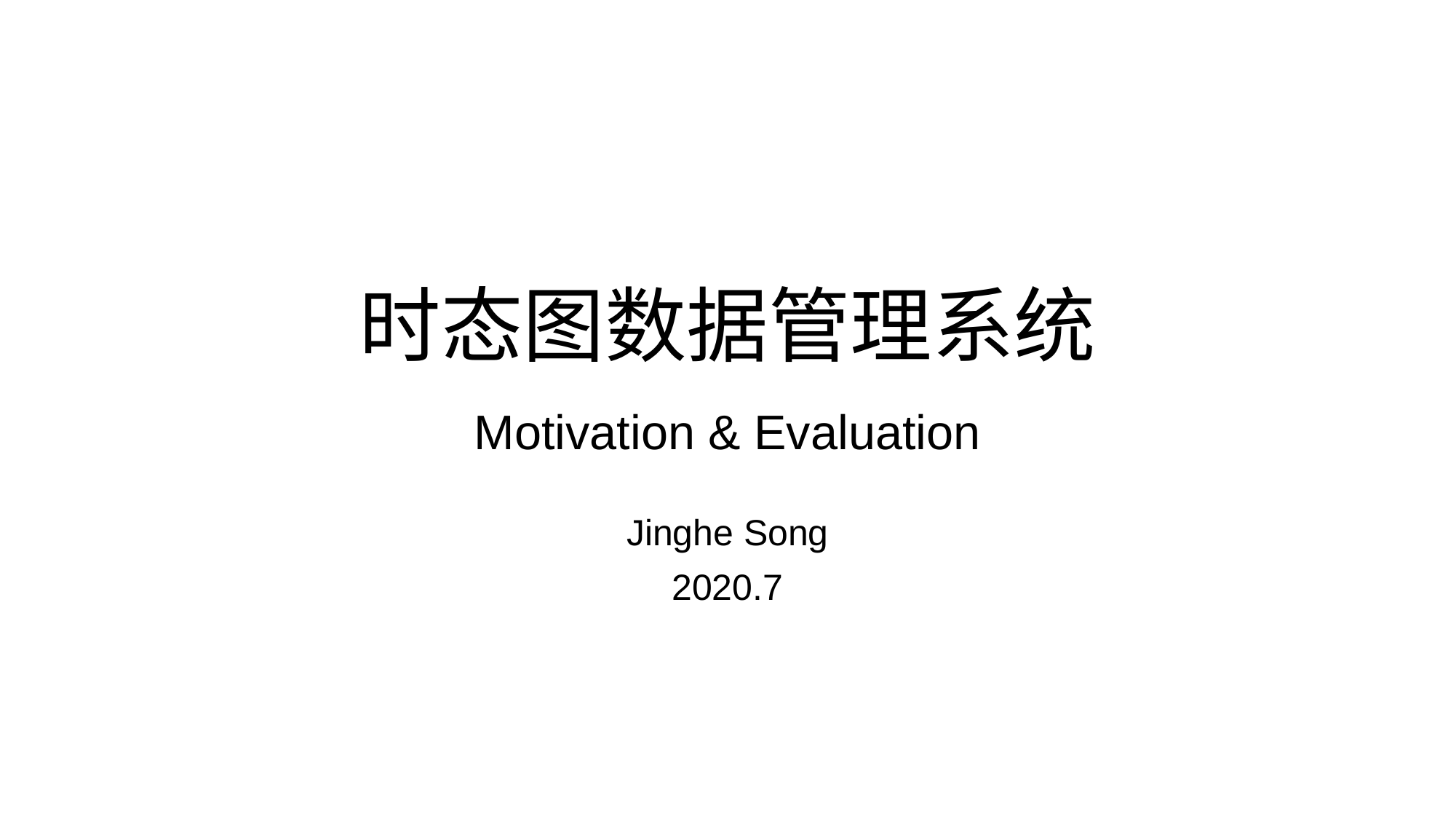

# 时态图数据管理系统 Motivation & Evaluation
Jinghe Song
2020.7